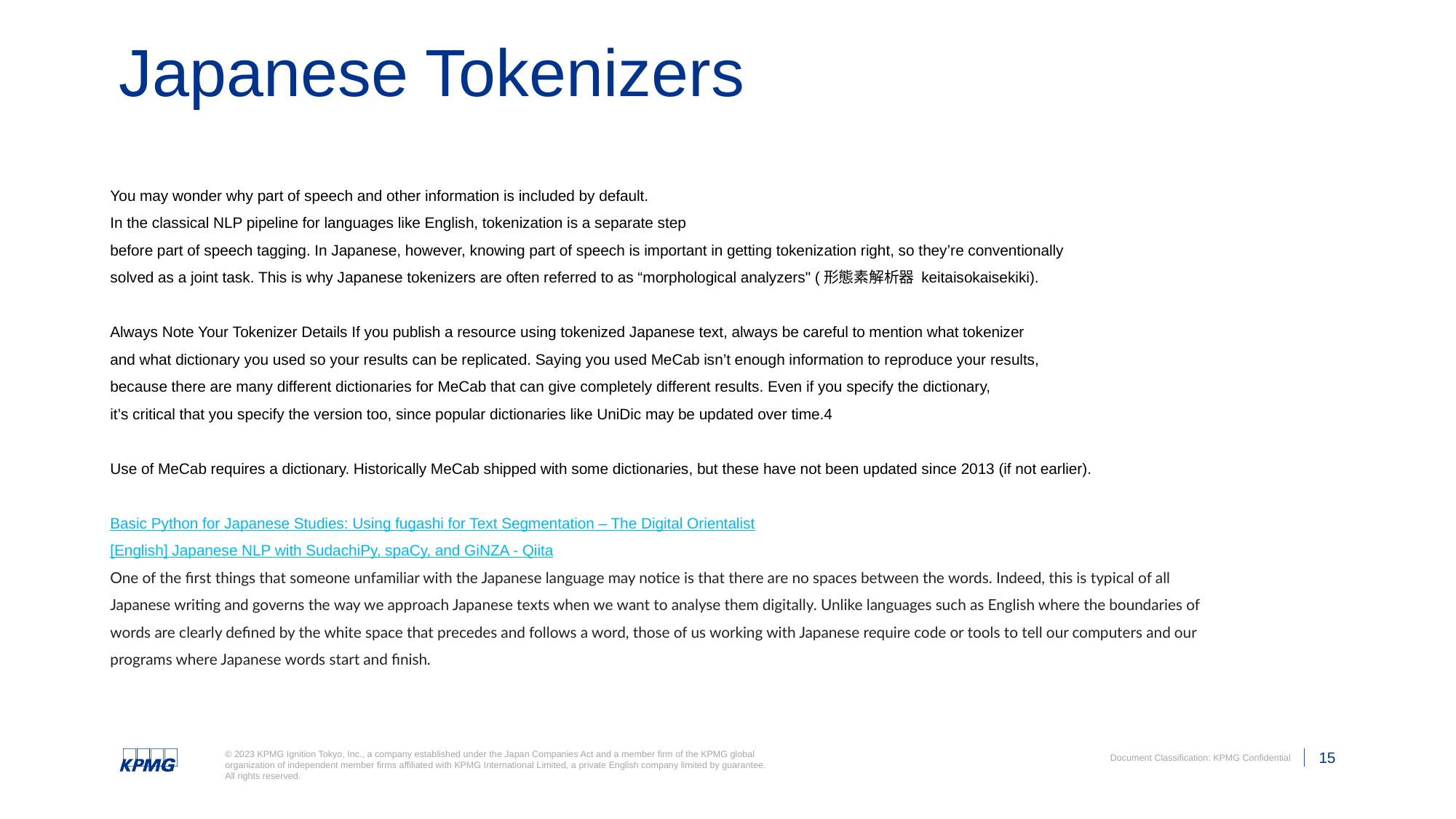

# Japanese Tokenizers
You may wonder why part of speech and other information is included by default.
In the classical NLP pipeline for languages like English, tokenization is a separate step
before part of speech tagging. In Japanese, however, knowing part of speech is important in getting tokenization right, so they’re conventionally
solved as a joint task. This is why Japanese tokenizers are often referred to as “morphological analyzers" (形態素解析器 keitaisokaisekiki).

Always Note Your Tokenizer Details If you publish a resource using tokenized Japanese text, always be careful to mention what tokenizer
and what dictionary you used so your results can be replicated. Saying you used MeCab isn’t enough information to reproduce your results,
because there are many different dictionaries for MeCab that can give completely different results. Even if you specify the dictionary,
it’s critical that you specify the version too, since popular dictionaries like UniDic may be updated over time.4

Use of MeCab requires a dictionary. Historically MeCab shipped with some dictionaries, but these have not been updated since 2013 (if not earlier).

Basic Python for Japanese Studies: Using fugashi for Text Segmentation – The Digital Orientalist
[English] Japanese NLP with SudachiPy, spaCy, and GiNZA - Qiita
One of the first things that someone unfamiliar with the Japanese language may notice is that there are no spaces between the words. Indeed, this is typical of all
Japanese writing and governs the way we approach Japanese texts when we want to analyse them digitally. Unlike languages such as English where the boundaries of
words are clearly defined by the white space that precedes and follows a word, those of us working with Japanese require code or tools to tell our computers and our
programs where Japanese words start and finish.